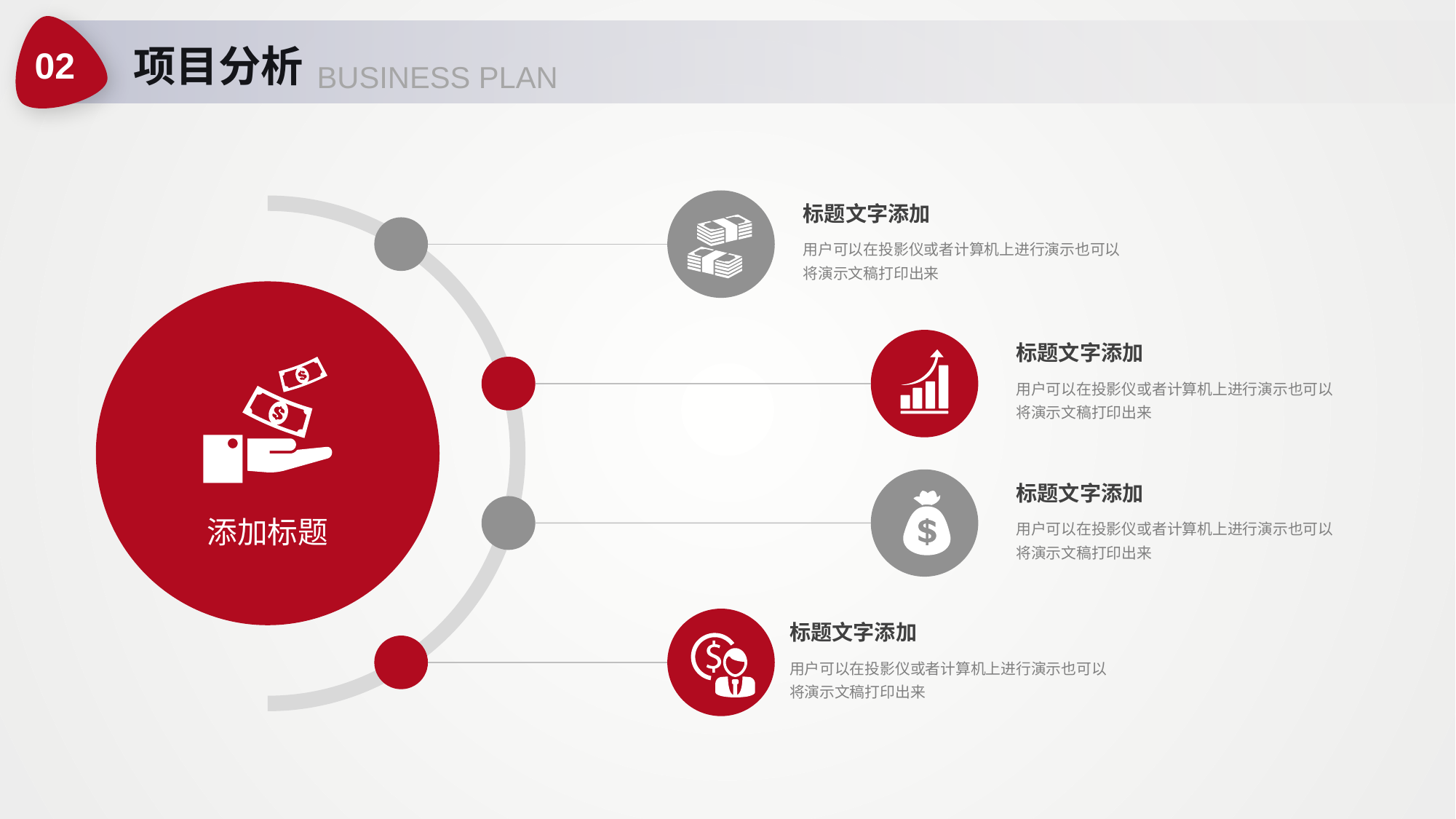

02

项目分析
BUSINESS PLAN
标题文字添加
用户可以在投影仪或者计算机上进行演示也可以将演示文稿打印出来

添加标题

标题文字添加
用户可以在投影仪或者计算机上进行演示也可以将演示文稿打印出来
标题文字添加
用户可以在投影仪或者计算机上进行演示也可以将演示文稿打印出来
标题文字添加
用户可以在投影仪或者计算机上进行演示也可以将演示文稿打印出来